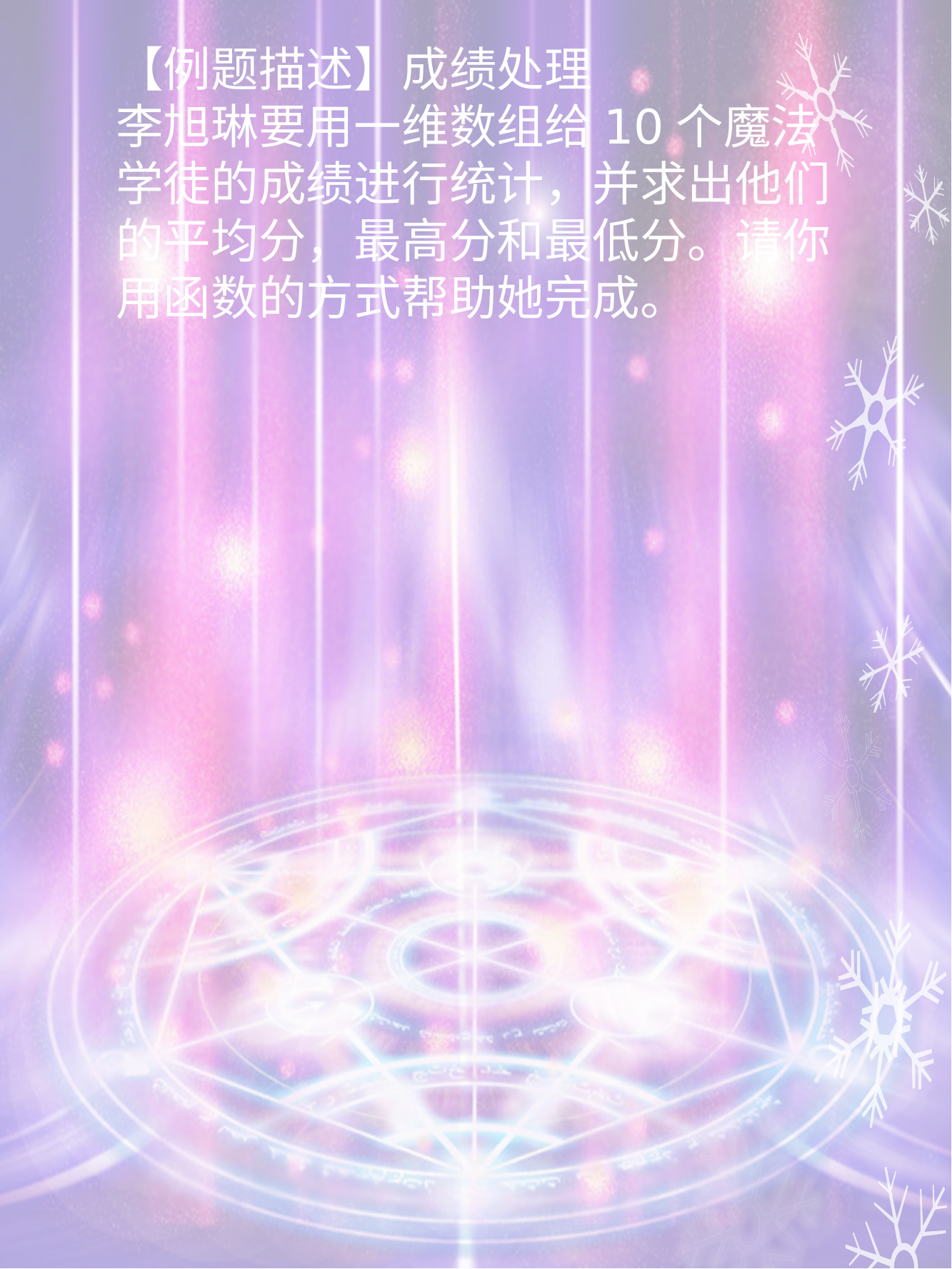

# 【例题描述】成绩处理 李旭琳要用一维数组给10个魔法学徒的成绩进行统计，并求出他们的平均分，最高分和最低分。请你用函数的方式帮助她完成。